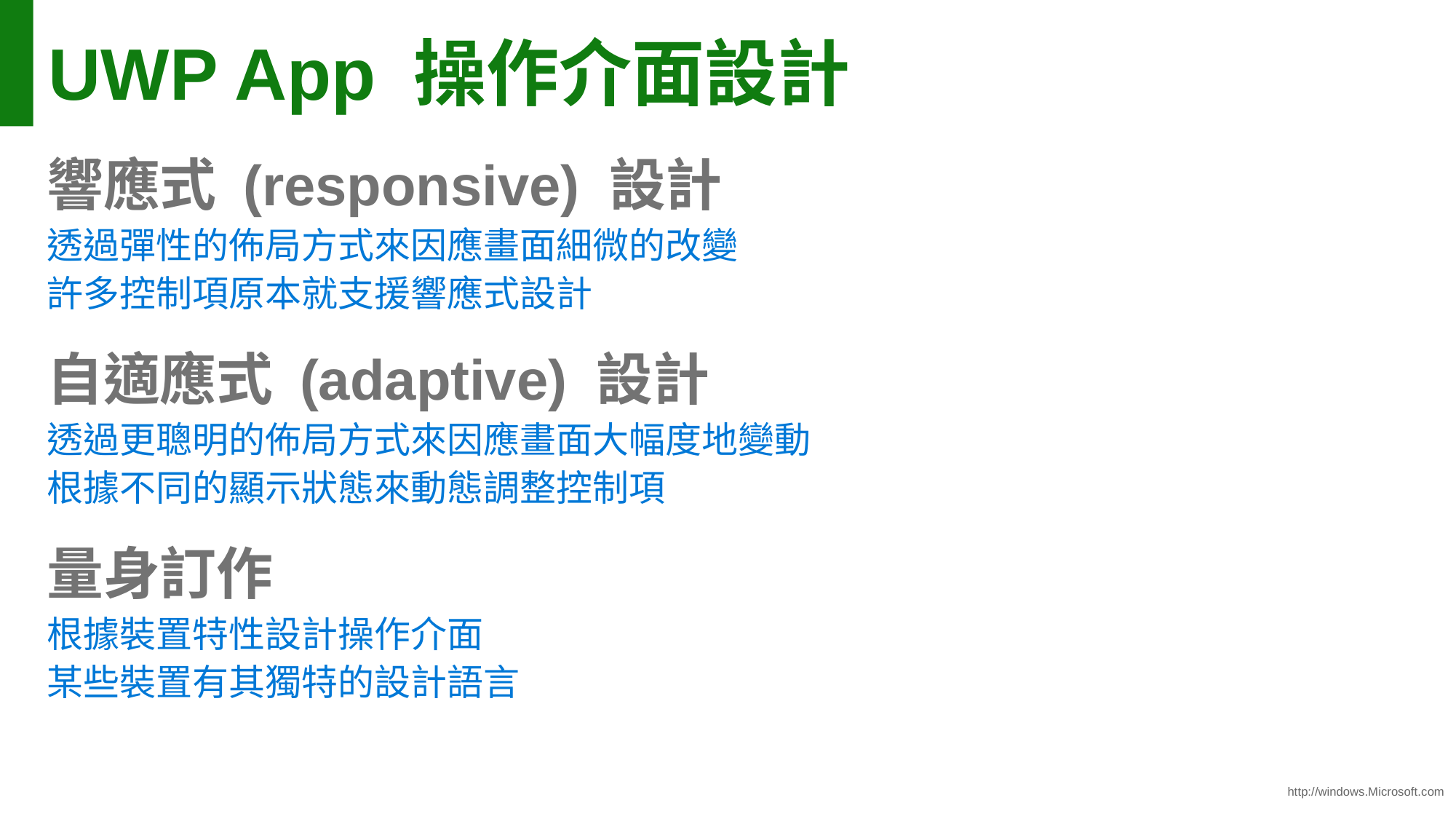

# UWP App 操作介面設計
響應式 (responsive) 設計
透過彈性的佈局方式來因應畫面細微的改變
許多控制項原本就支援響應式設計
自適應式 (adaptive) 設計
透過更聰明的佈局方式來因應畫面大幅度地變動
根據不同的顯示狀態來動態調整控制項
量身訂作
根據裝置特性設計操作介面
某些裝置有其獨特的設計語言